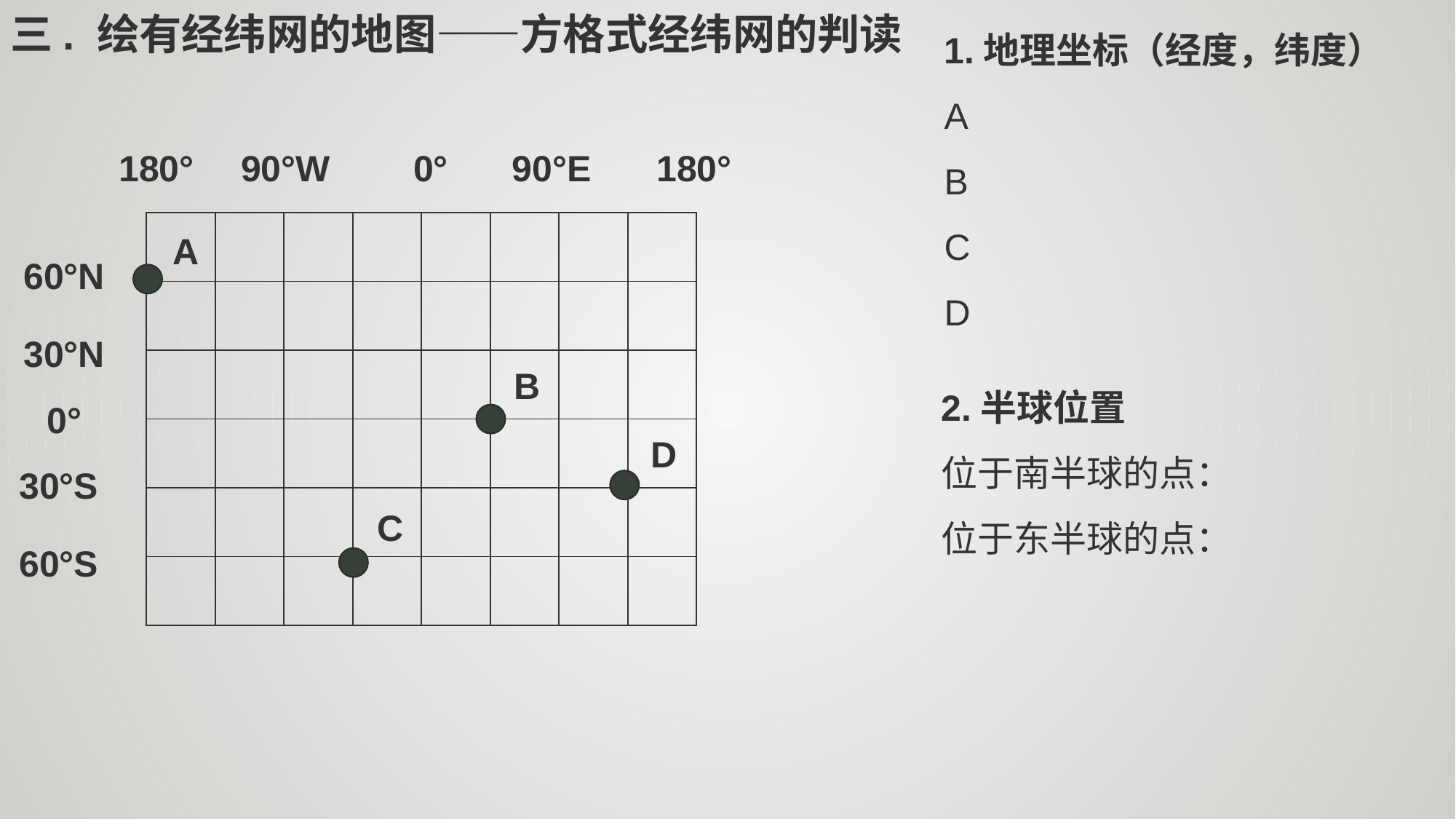

1.地理坐标（经度，纬度）
A
B
C
D
三. 绘有经纬网的地图——方格式经纬网的判读
180°
90°W
0°
90°E
180°
|  |  |  |  |  |  |  |  |
| --- | --- | --- | --- | --- | --- | --- | --- |
|  |  |  |  |  |  |  |  |
|  |  |  |  |  |  |  |  |
|  |  |  |  |  |  |  |  |
|  |  |  |  |  |  |  |  |
|  |  |  |  |  |  |  |  |
A
60°N

30°N
B
2.半球位置
位于南半球的点：
位于东半球的点：
0°

D
30°S

C
60°S